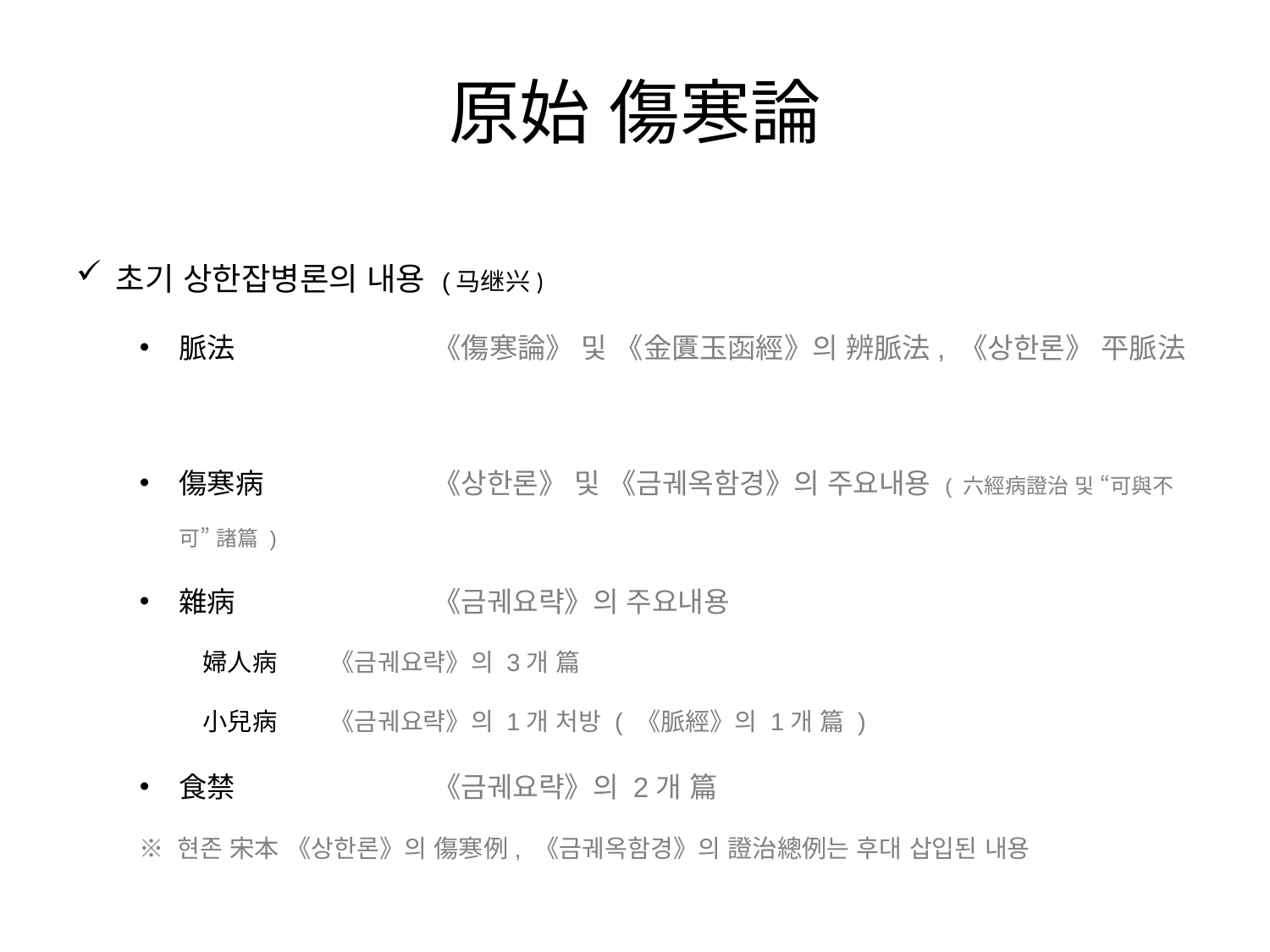

原始 傷寒論
초기 상한잡병론의 내용 (马继兴)
脈法		《傷寒論》 및 《金匱玉函經》의 辨脈法, 《상한론》 平脈法
傷寒病		《상한론》 및 《금궤옥함경》의 주요내용 ( 六經病證治 및 “可與不可” 諸篇 )
雜病		《금궤요략》의 주요내용
婦人病	《금궤요략》의 3개 篇
小兒病	《금궤요략》의 1개 처방 ( 《脈經》의 1개 篇 )
食禁		《금궤요략》의 2개 篇
※ 현존 宋本 《상한론》의 傷寒例, 《금궤옥함경》의 證治總例는 후대 삽입된 내용